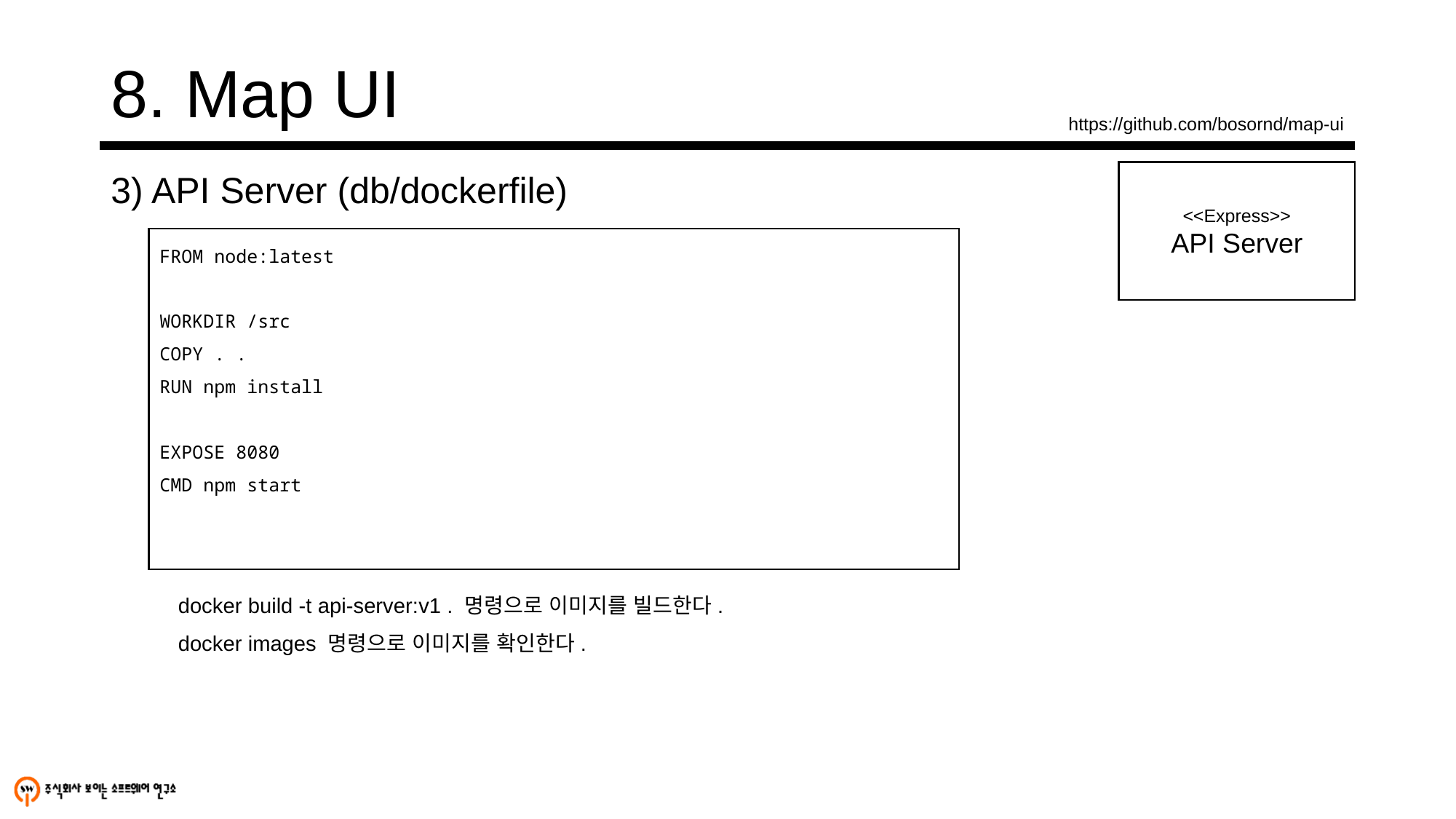

# 8. Map UI
https://github.com/bosornd/map-ui
3) API Server (db/dockerfile)
<<Express>>
API Server
FROM node:latest

WORKDIR /src
COPY . .
RUN npm install

EXPOSE 8080
CMD npm start
docker build -t api-server:v1 . 명령으로 이미지를 빌드한다.
docker images 명령으로 이미지를 확인한다.